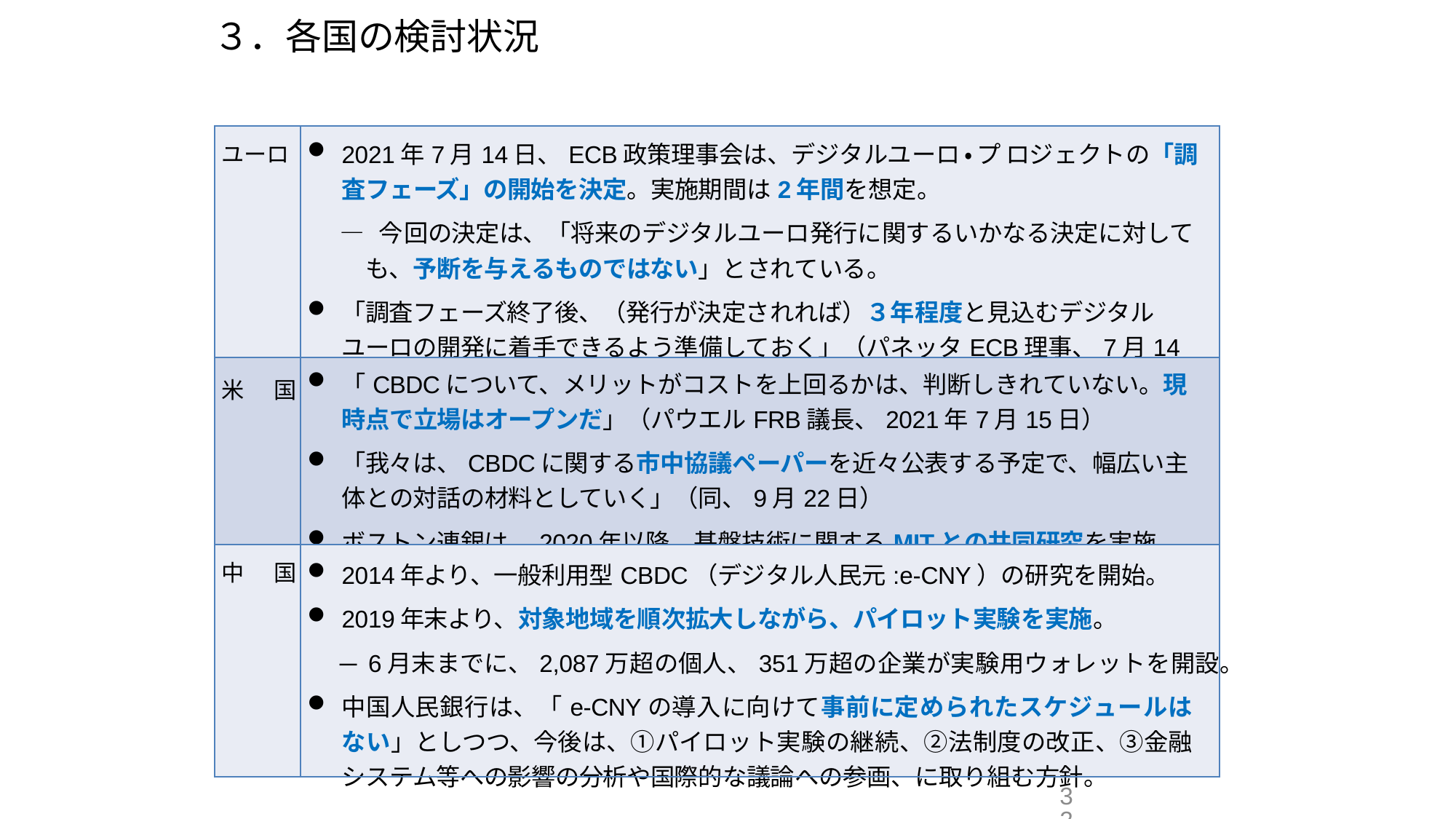

# ３．各国の検討状況
| ユーロ | 2021年7月14日、ECB政策理事会は、デジタルユーロ・プロジェクトの「調査フェーズ」の開始を決定。実施期間は2年間を想定。 ― 今回の決定は、「将来のデジタルユーロ発行に関するいかなる決定に対して も、予断を与えるものではない」とされている。 「調査フェーズ終了後、（発行が決定されれば）３年程度と見込むデジタル ユーロの開発に着手できるよう準備しておく」（パネッタECB理事、7月14日） |
| --- | --- |
| 米 国 | 「CBDCについて、メリットがコストを上回るかは、判断しきれていない。現時点で立場はオープンだ」（パウエルFRB議長、2021年7月15日） 「我々は、CBDCに関する市中協議ペーパーを近々公表する予定で、幅広い主体との対話の材料としていく」（同、9月22日） ボストン連銀は、2020年以降、基盤技術に関するMITとの共同研究を実施。 |
| 中 国 | 2014年より、一般利用型CBDC（デジタル人民元:e-CNY）の研究を開始。 2019年末より、対象地域を順次拡大しながら、パイロット実験を実施。 ─ 6月末までに、2,087万超の個人、351万超の企業が実験用ウォレットを開設。 中国人民銀行は、「e-CNYの導入に向けて事前に定められたスケジュールはない」としつつ、今後は、①パイロット実験の継続、②法制度の改正、③金融システム等への影響の分析や国際的な議論への参画、に取り組む方針。 |
32